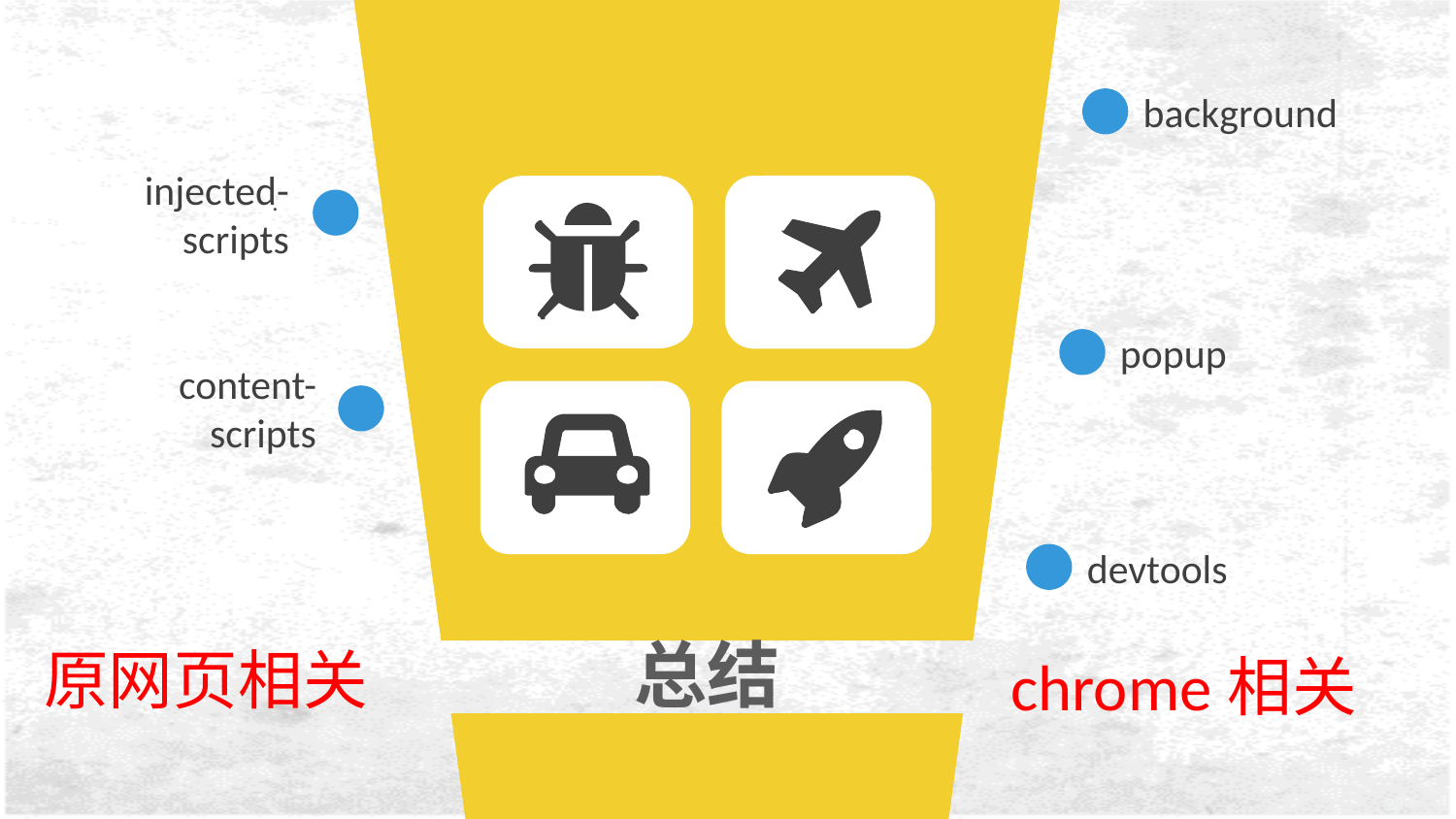

background

injected-scripts

.

popup

content-scripts

devtools

原网页相关
chrome相关
总结